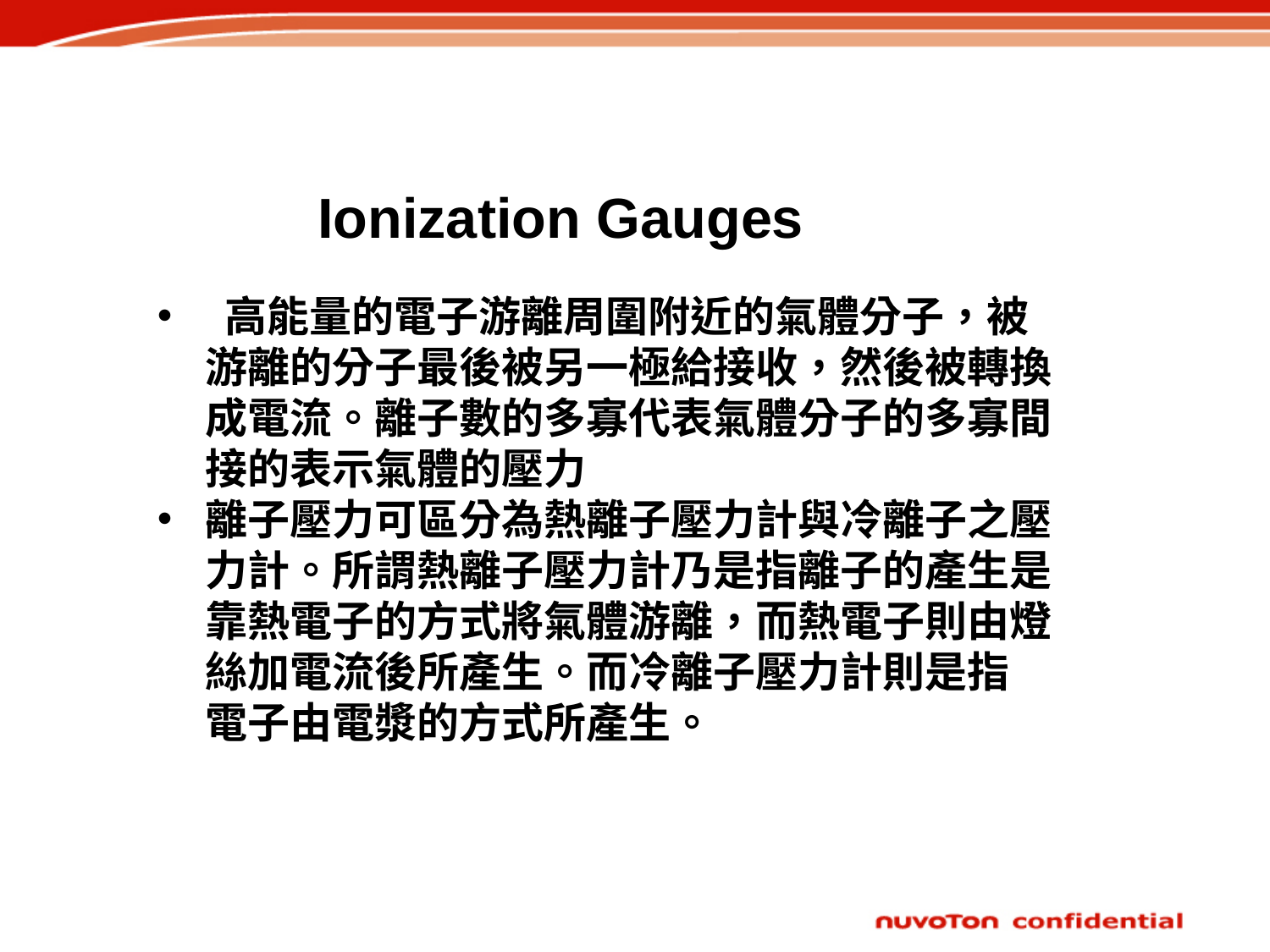

# Ionization Gauges
 高能量的電子游離周圍附近的氣體分子，被游離的分子最後被另一極給接收，然後被轉換成電流。離子數的多寡代表氣體分子的多寡間接的表示氣體的壓力
離子壓力可區分為熱離子壓力計與冷離子之壓力計。所謂熱離子壓力計乃是指離子的產生是靠熱電子的方式將氣體游離，而熱電子則由燈絲加電流後所產生。而冷離子壓力計則是指 電子由電漿的方式所產生。